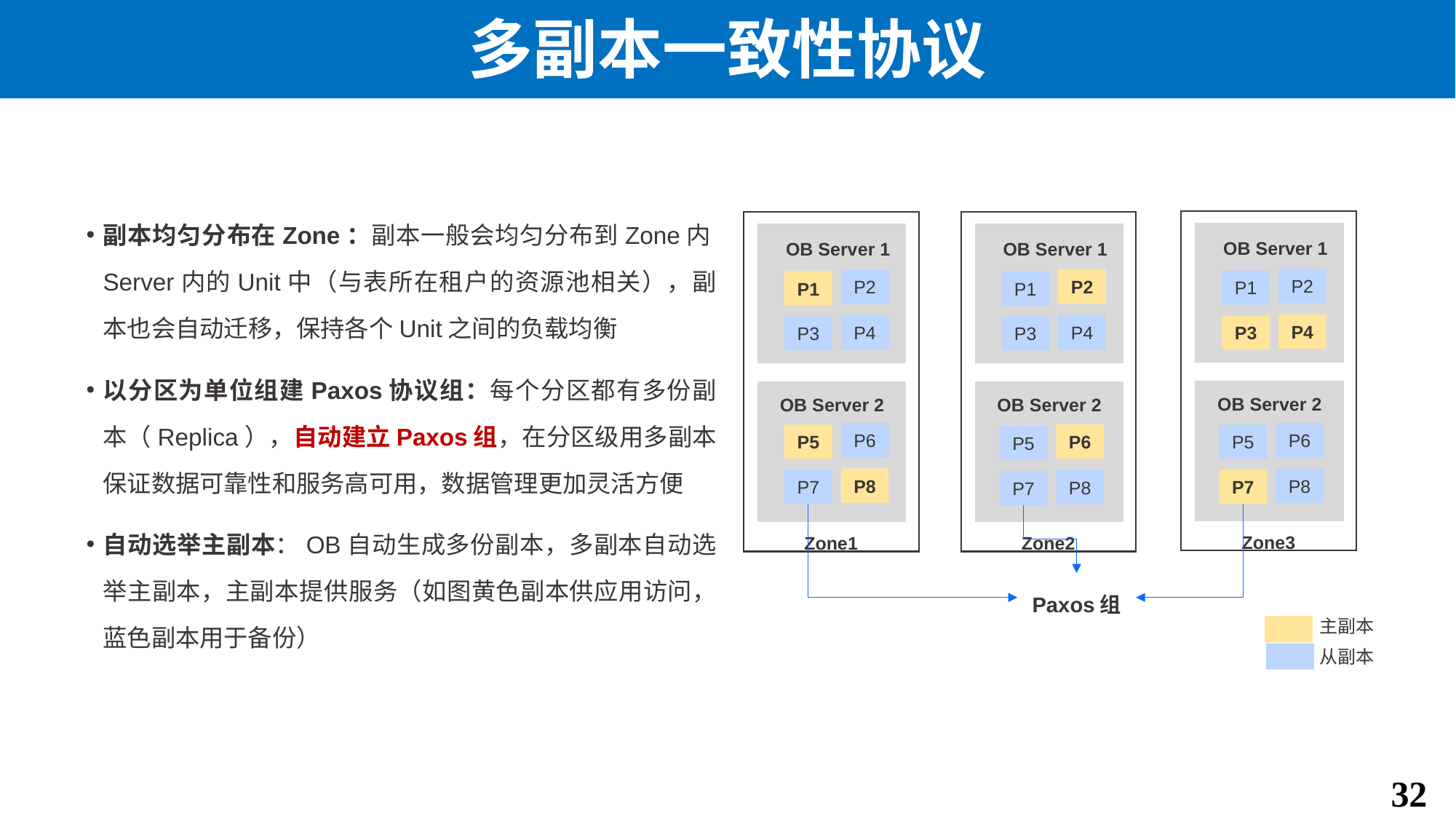

# 多副本一致性协议
副本均匀分布在Zone：副本一般会均匀分布到Zone内Server内的Unit中（与表所在租户的资源池相关），副本也会自动迁移，保持各个Unit之间的负载均衡
以分区为单位组建Paxos协议组：每个分区都有多份副本（Replica），自动建立Paxos组，在分区级用多副本保证数据可靠性和服务高可用，数据管理更加灵活方便
自动选举主副本：OB自动生成多份副本，多副本自动选举主副本，主副本提供服务（如图黄色副本供应用访问，蓝色副本用于备份）

OB Server 1

OB Server 1

OB Server 1
P2
P2
P2
P1
P1
P1
P4
P4
P4
P3
P3
P3
OB Server 2
OB Server 2
OB Server 2

P6
P6
P6
P5
P5
P5
P8
P8
P7
P7
P8
P7
Zone3
Zone1
Zone2
Paxos组
主副本
从副本